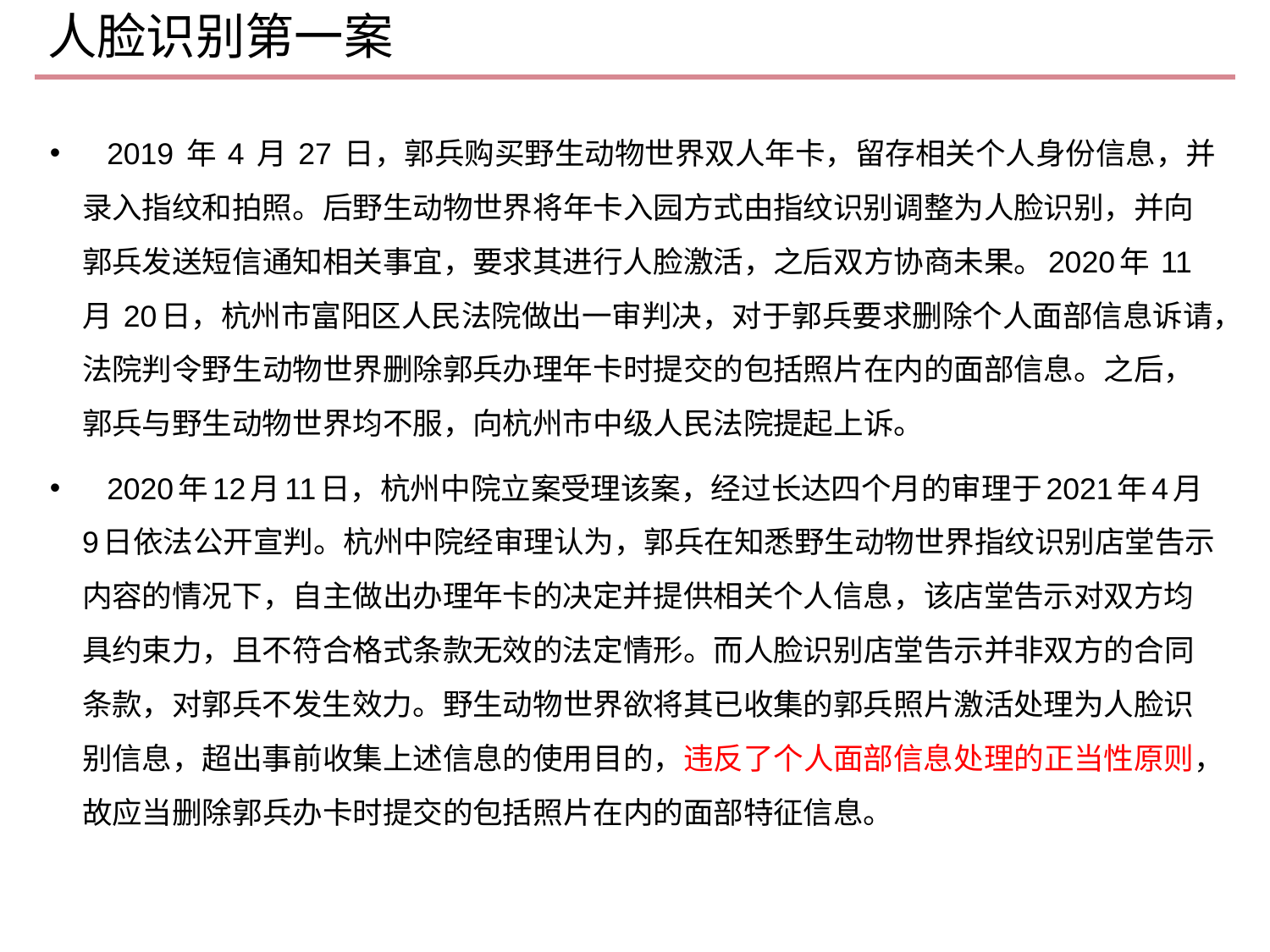

# 人脸识别第一案
   2019 年 4 月 27 日，郭兵购买野生动物世界双人年卡，留存相关个人身份信息，并录入指纹和拍照。后野生动物世界将年卡入园方式由指纹识别调整为人脸识别，并向郭兵发送短信通知相关事宜，要求其进行人脸激活，之后双方协商未果。2020年 11月 20日，杭州市富阳区人民法院做出一审判决，对于郭兵要求删除个人面部信息诉请，法院判令野生动物世界删除郭兵办理年卡时提交的包括照片在内的面部信息。之后，郭兵与野生动物世界均不服，向杭州市中级人民法院提起上诉。
   2020年12月11日，杭州中院立案受理该案，经过长达四个月的审理于2021年4月9日依法公开宣判。杭州中院经审理认为，郭兵在知悉野生动物世界指纹识别店堂告示内容的情况下，自主做出办理年卡的决定并提供相关个人信息，该店堂告示对双方均具约束力，且不符合格式条款无效的法定情形。而人脸识别店堂告示并非双方的合同条款，对郭兵不发生效力。野生动物世界欲将其已收集的郭兵照片激活处理为人脸识别信息，超出事前收集上述信息的使用目的，违反了个人面部信息处理的正当性原则，故应当删除郭兵办卡时提交的包括照片在内的面部特征信息。